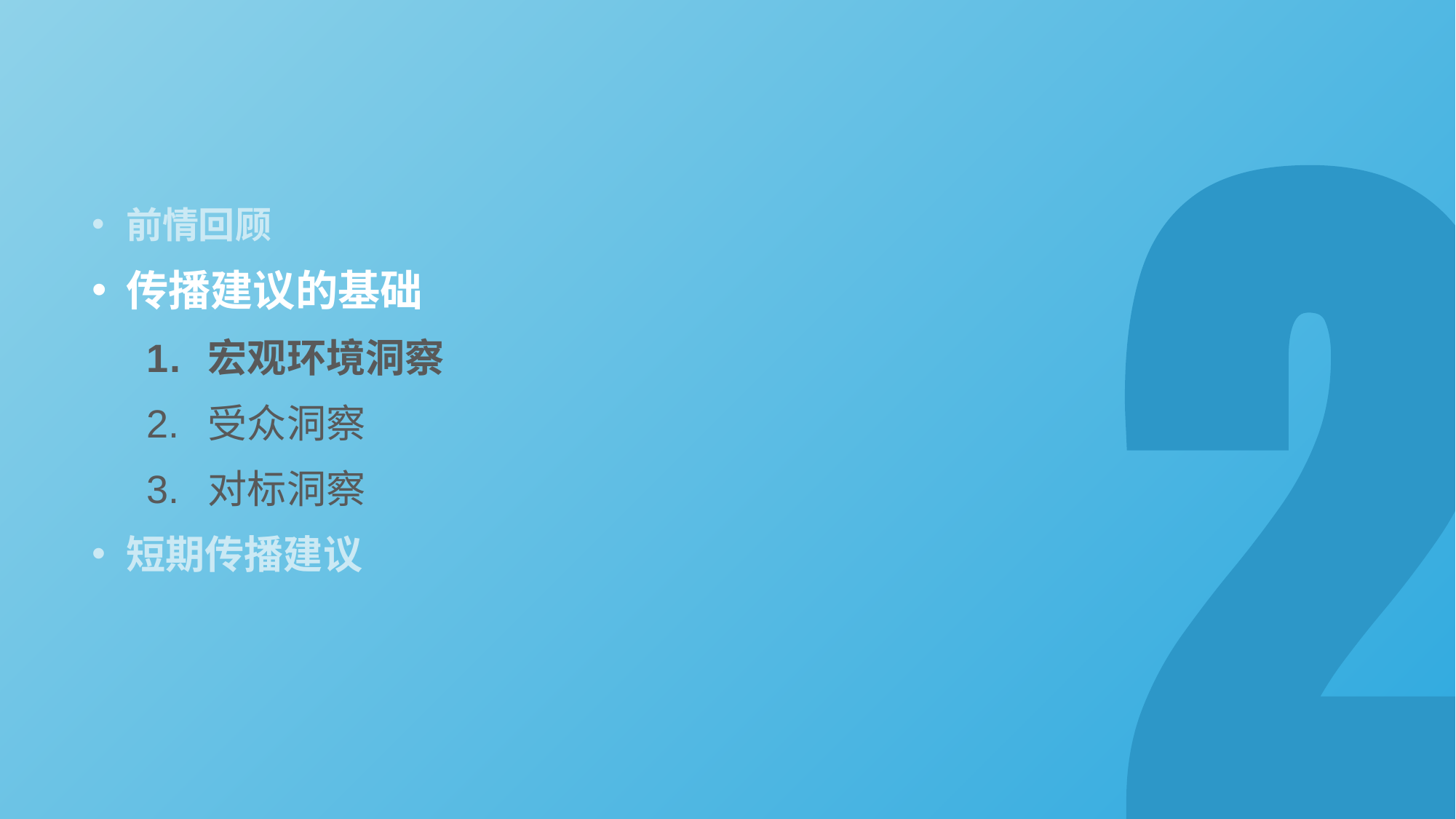

2
前情回顾
传播建议的基础
宏观环境洞察
受众洞察
对标洞察
短期传播建议